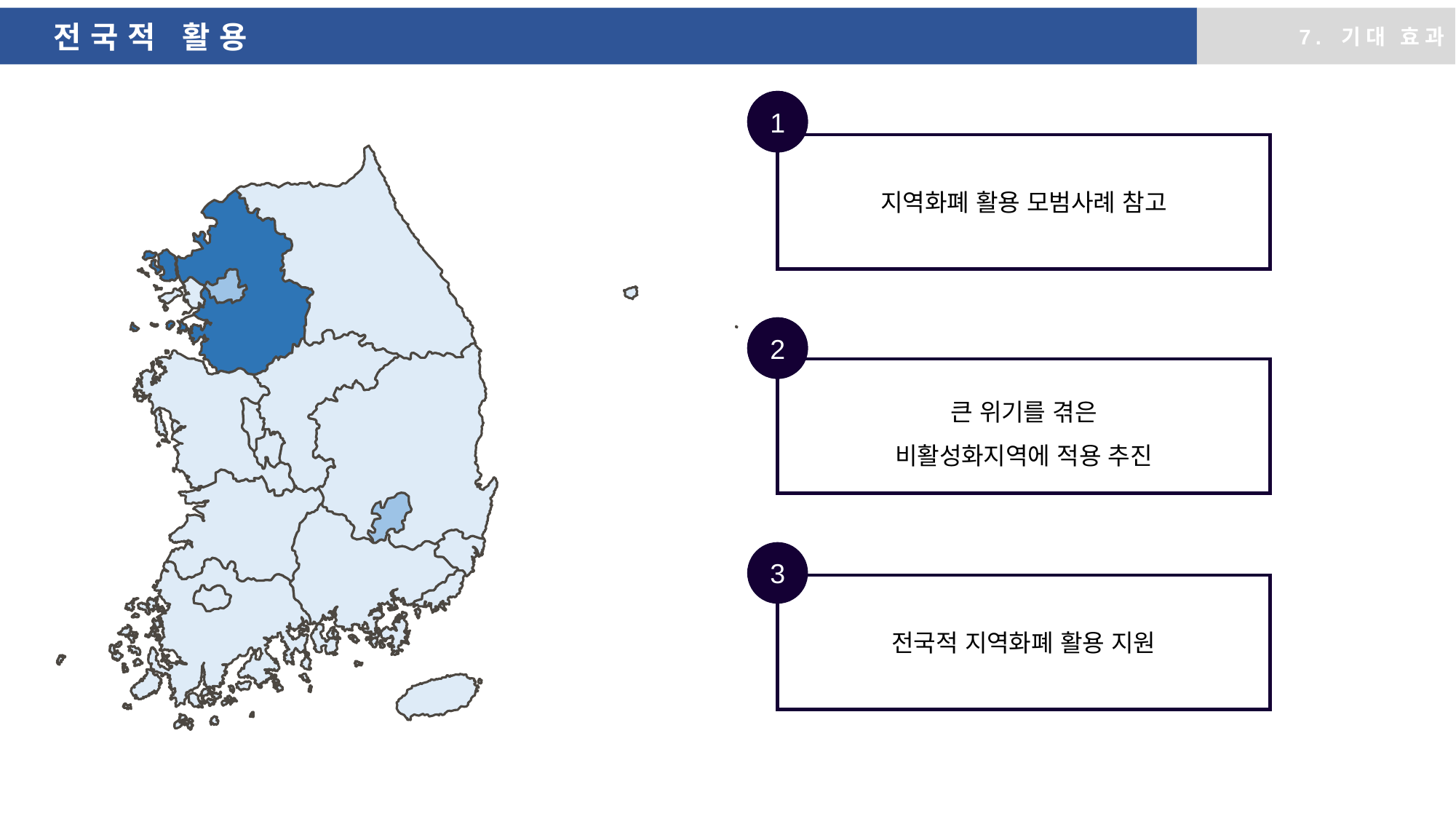

전국적 활용
7. 기대 효과
1
1
지역화폐 활용 모범사례 참고

2
2

큰 위기를 겪은
비활성화지역에 적용 추진

3

전국적 지역화폐 활용 지원